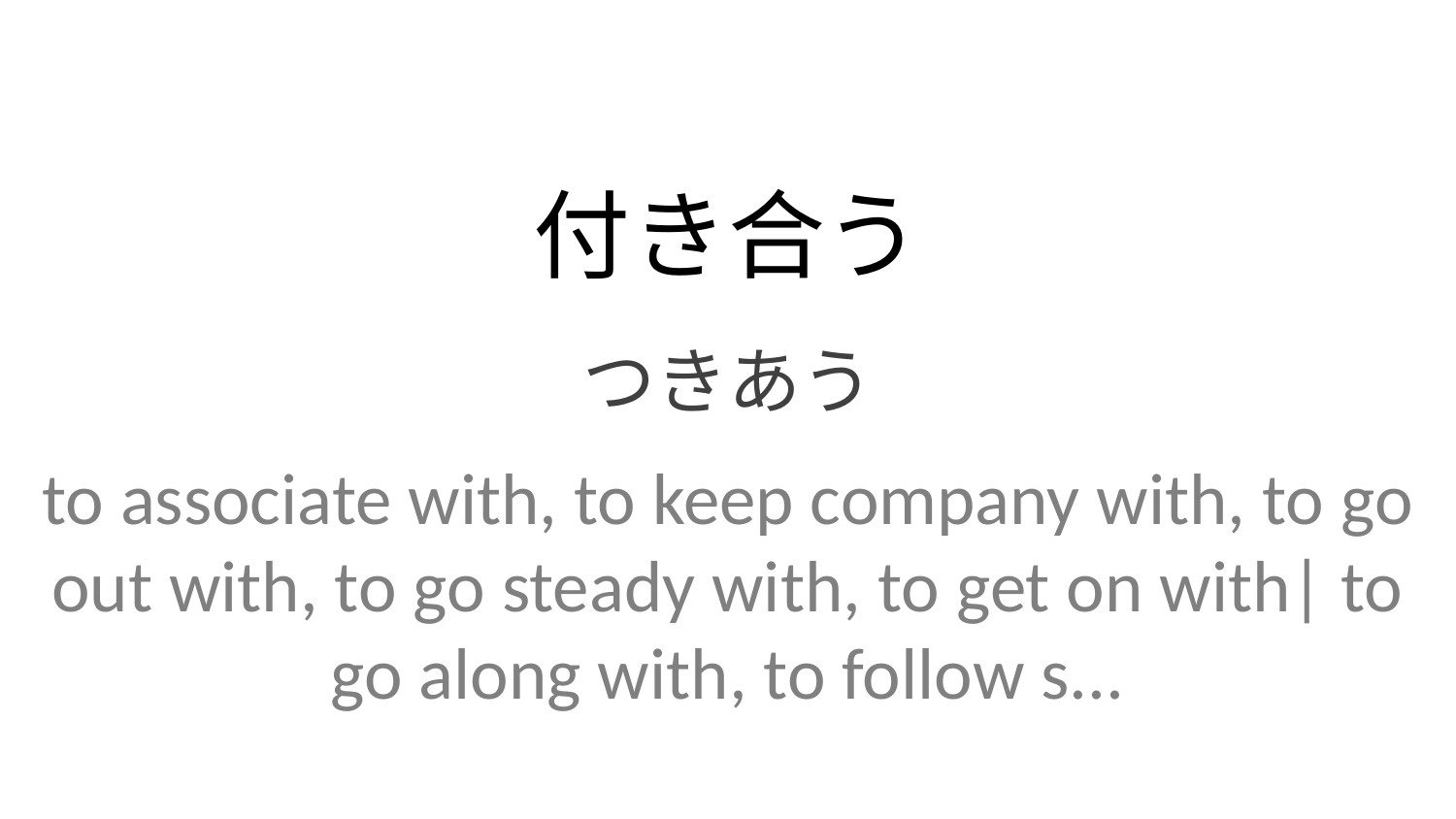

付き合う

つきあう
to associate with, to keep company with, to go out with, to go steady with, to get on with| to go along with, to follow s...